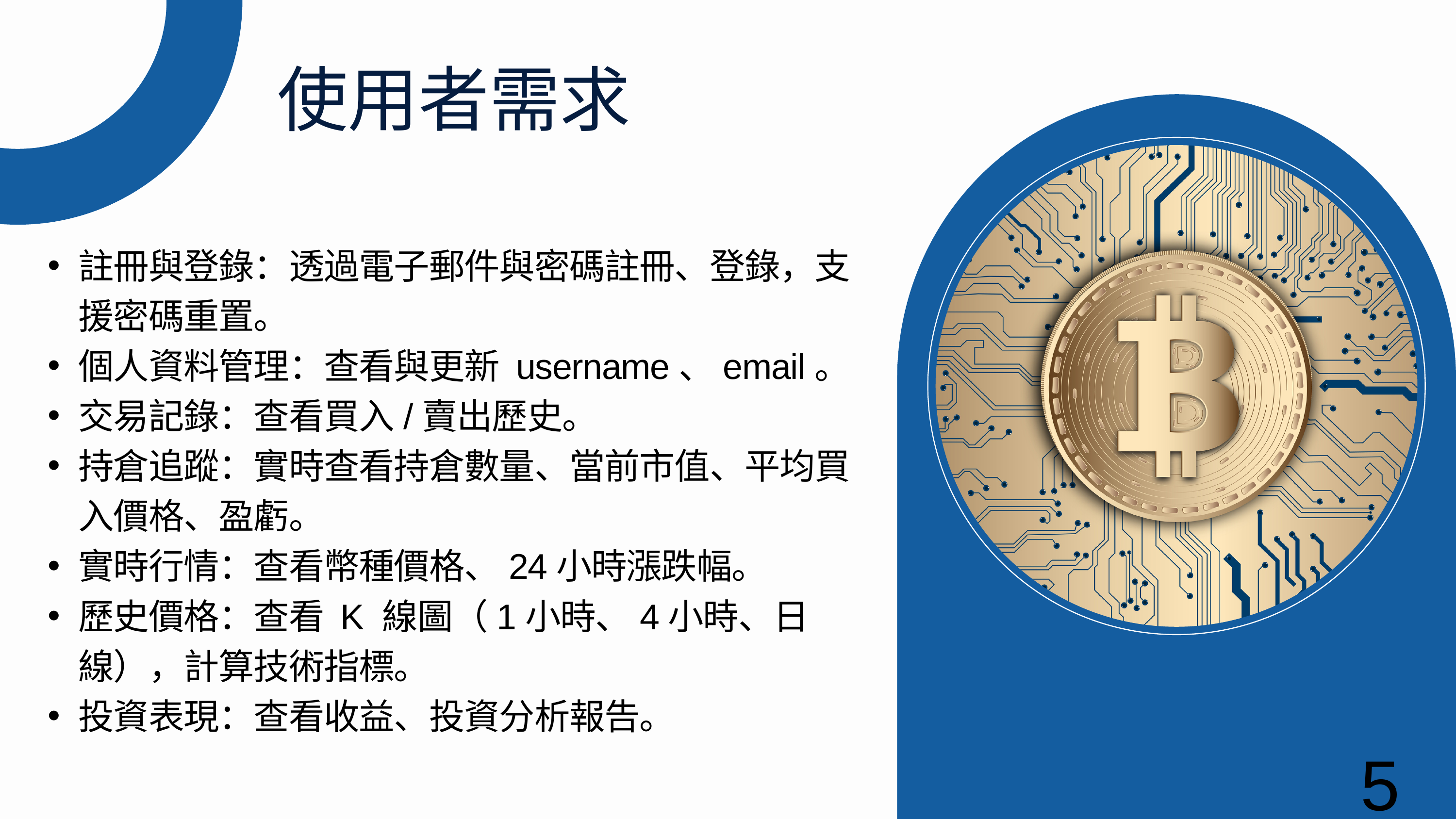

使用者需求

註冊與登錄：透過電子郵件與密碼註冊、登錄，支援密碼重置。
個人資料管理：查看與更新 username、email。
交易記錄：查看買入/賣出歷史。
持倉追蹤：實時查看持倉數量、當前市值、平均買入價格、盈虧。
實時行情：查看幣種價格、24小時漲跌幅。
歷史價格：查看 K 線圖（1小時、4小時、日線），計算技術指標。
投資表現：查看收益、投資分析報告。
5